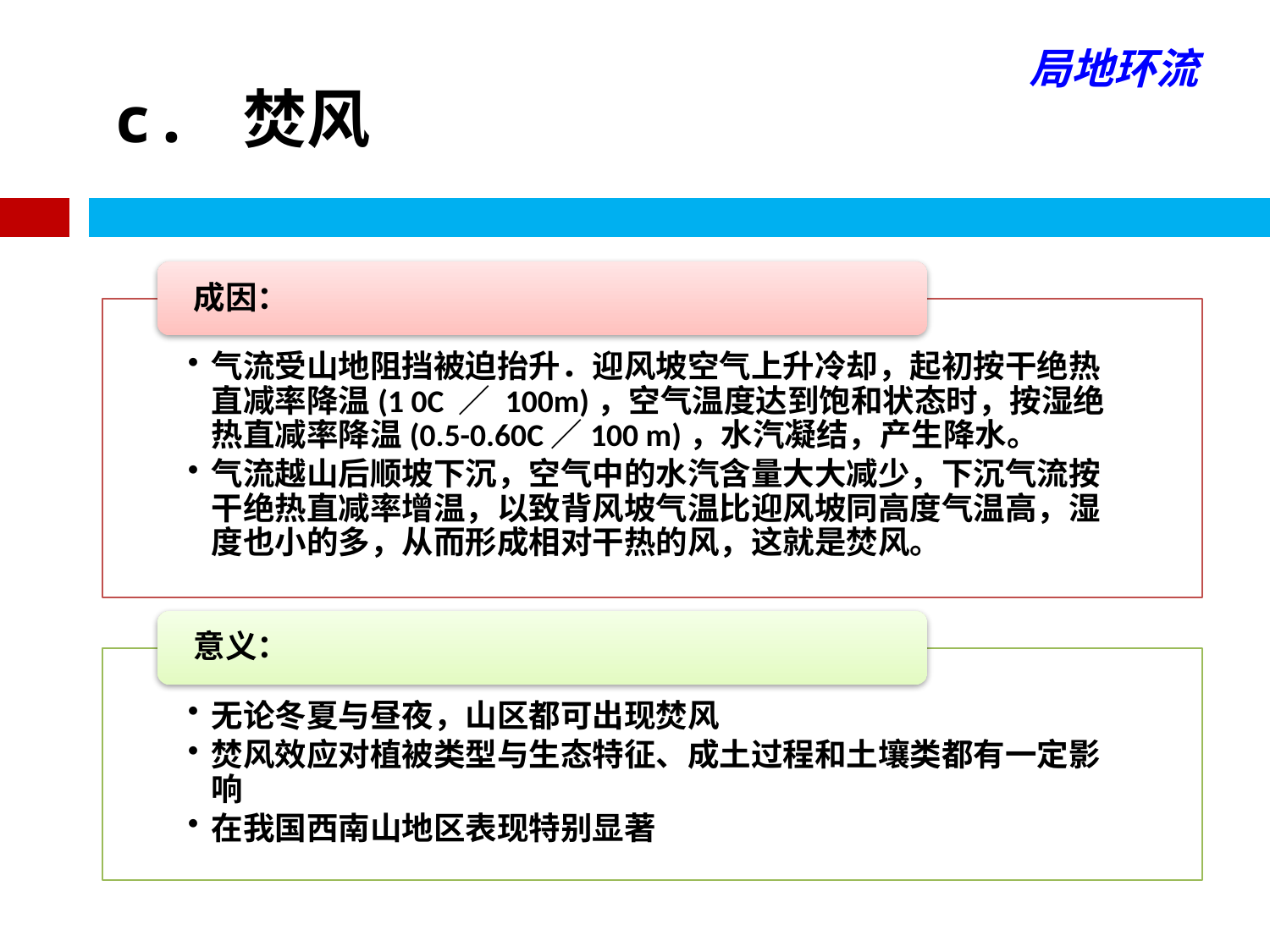

局地环流
# c. 焚风
气流受山地阻挡被迫抬升．迎风坡空气上升冷却，起初按干绝热直减率降温(1 0C ／ 100m)，空气温度达到饱和状态时，按湿绝热直减率降温(0.5-0.60C／100 m)，水汽凝结，产生降水。
气流越山后顺坡下沉，空气中的水汽含量大大减少，下沉气流按干绝热直减率增温，以致背风坡气温比迎风坡同高度气温高，湿度也小的多，从而形成相对干热的风，这就是焚风。
成因：
无论冬夏与昼夜，山区都可出现焚风
焚风效应对植被类型与生态特征、成土过程和土壤类都有一定影响
在我国西南山地区表现特别显著
意义：